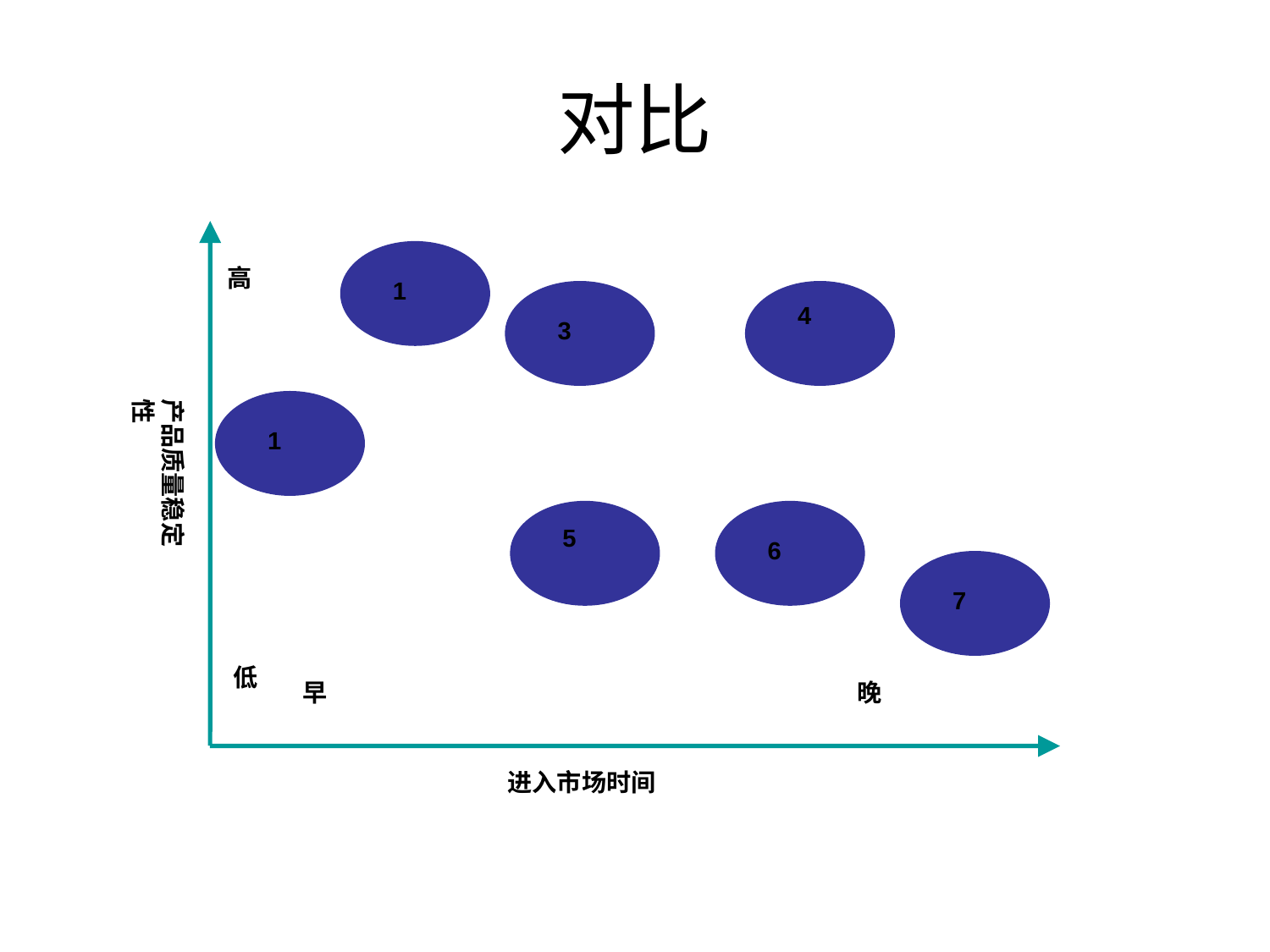

# 对比

1
高

3

4
产品质量稳定性

1

5

6

7
低
早
晚

进入市场时间